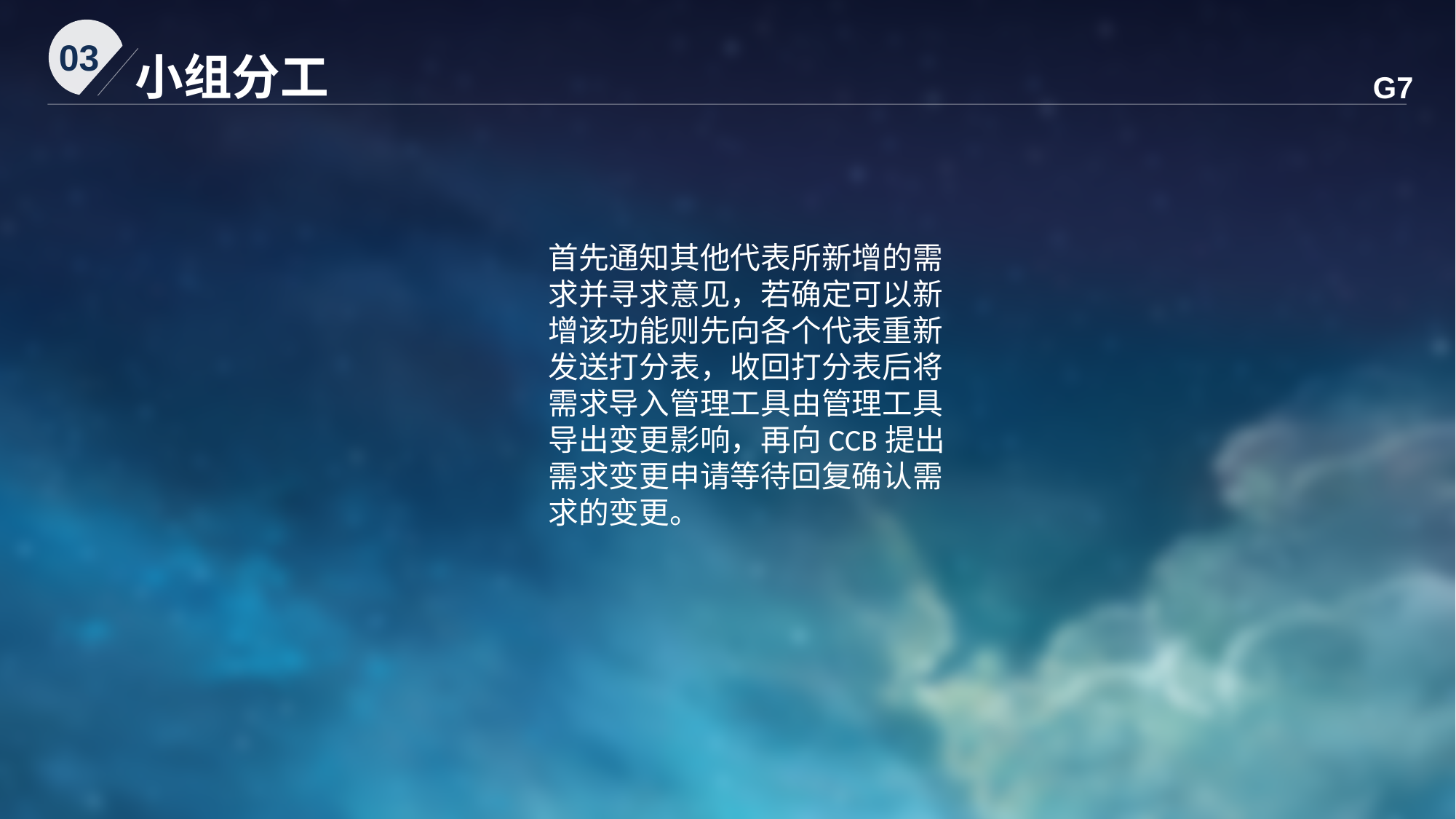

03
小组分工
G7
首先通知其他代表所新增的需求并寻求意见，若确定可以新增该功能则先向各个代表重新发送打分表，收回打分表后将需求导入管理工具由管理工具导出变更影响，再向CCB提出需求变更申请等待回复确认需求的变更。